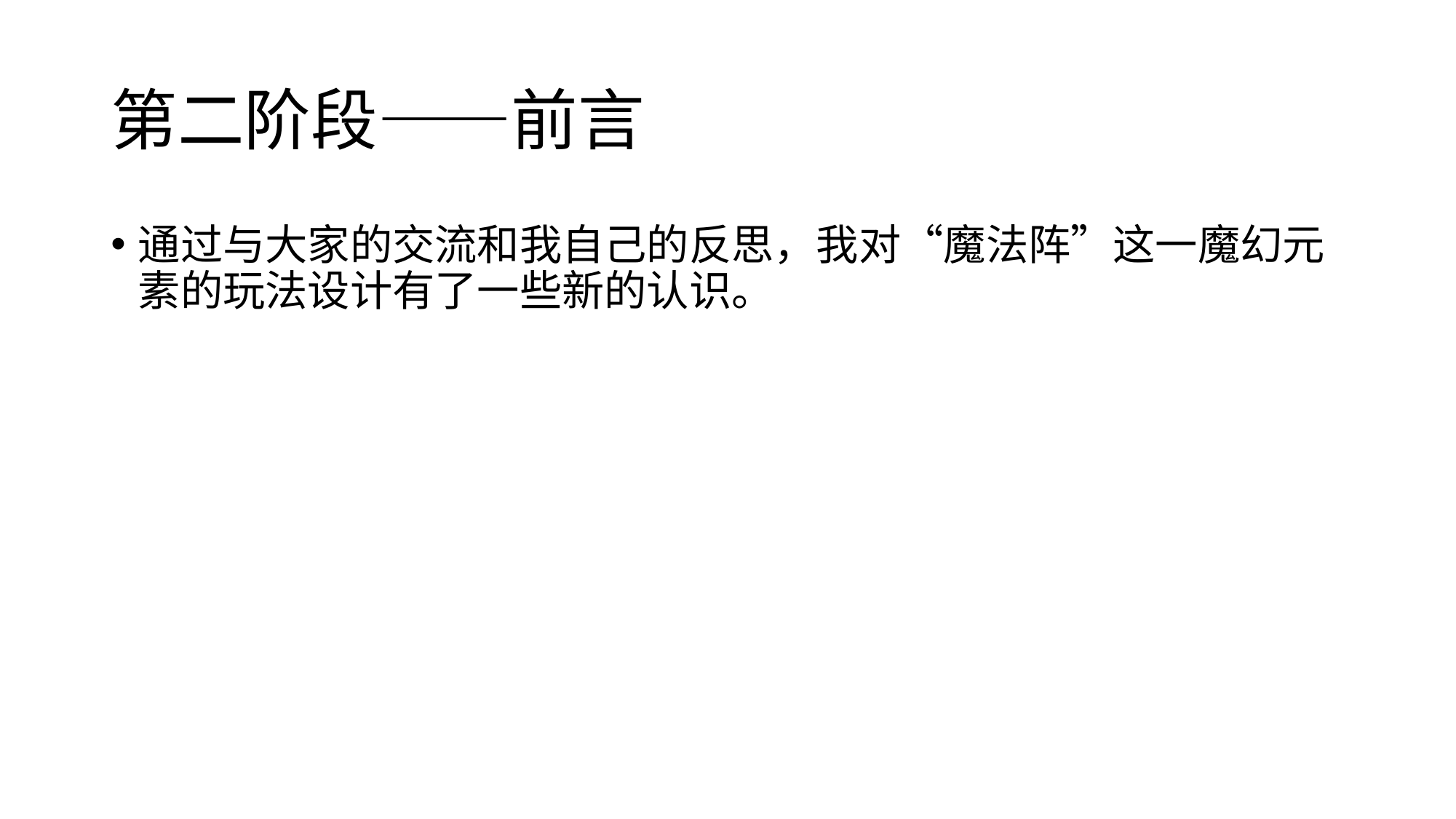

# 第二阶段——前言
通过与大家的交流和我自己的反思，我对“魔法阵”这一魔幻元素的玩法设计有了一些新的认识。